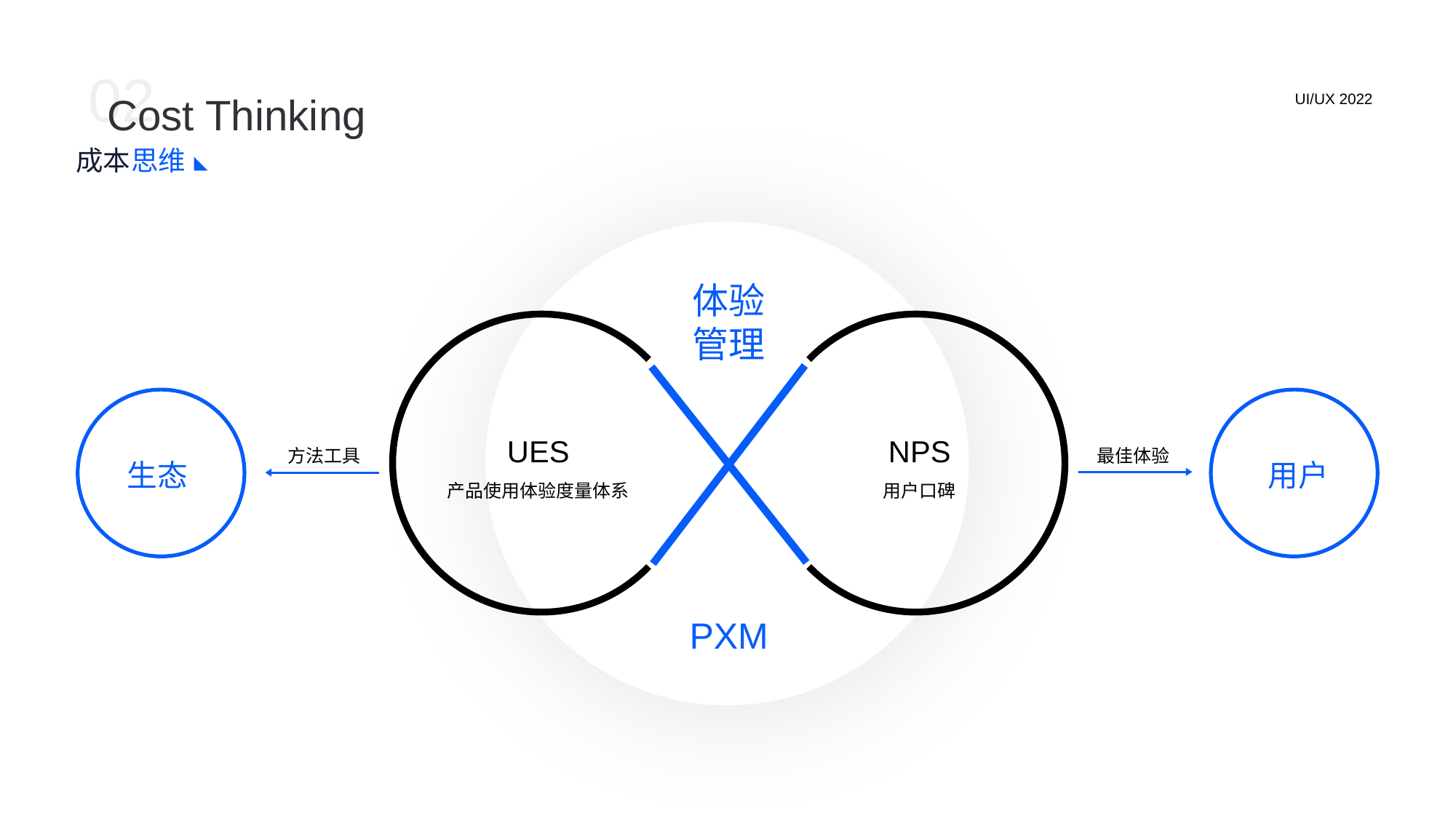

02
Cost Thinking
UI/UX 2022
成本
思维

体验
管理

UES
NPS
方法工具
最佳体验
生态
用户

产品使用体验度量体系
用户口碑
PXM